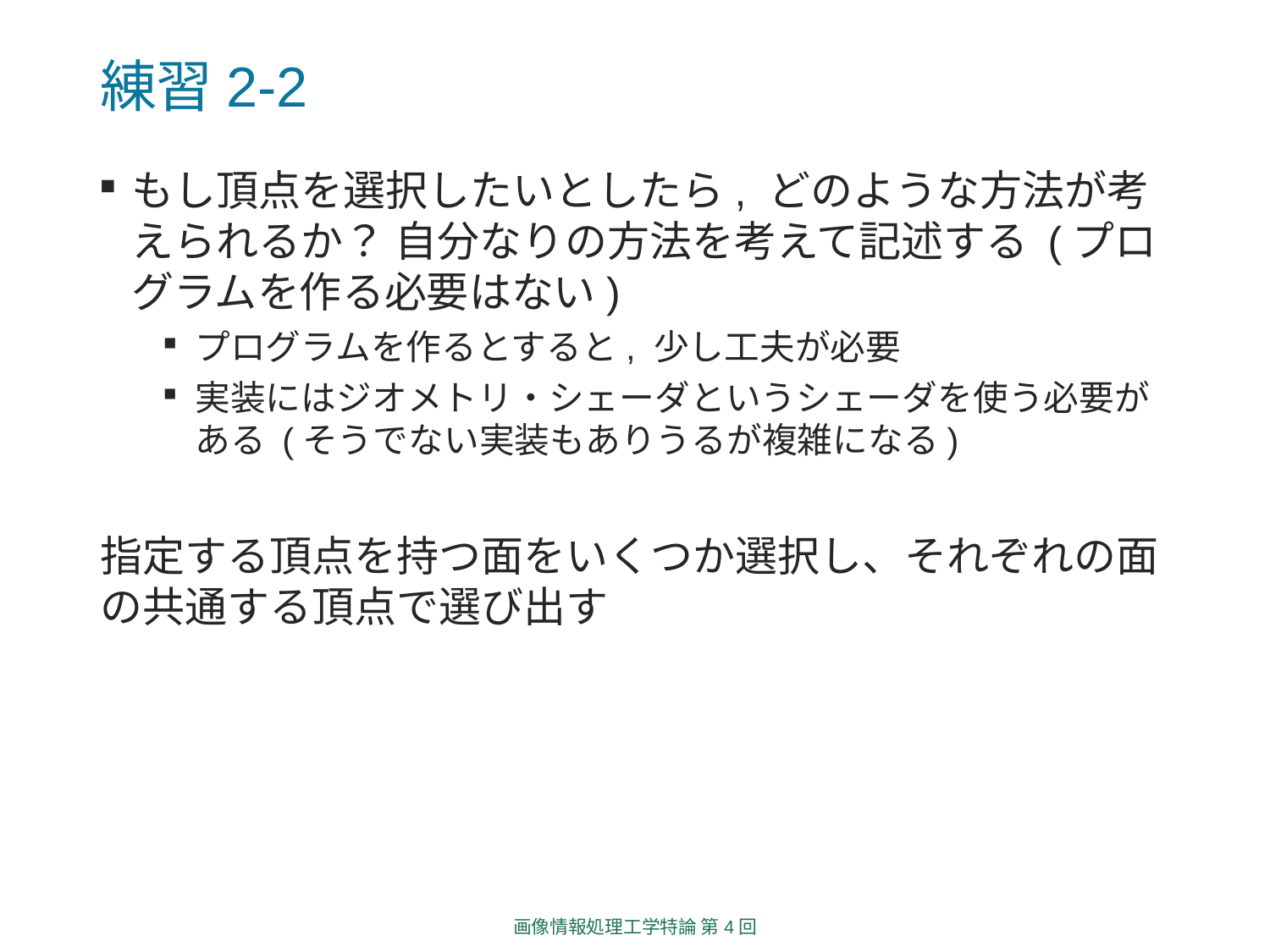

# 練習2-2
もし頂点を選択したいとしたら, どのような方法が考えられるか？ 自分なりの方法を考えて記述する (プログラムを作る必要はない)
プログラムを作るとすると, 少し工夫が必要
実装にはジオメトリ・シェーダというシェーダを使う必要がある (そうでない実装もありうるが複雑になる)

指定する頂点を持つ面をいくつか選択し、それぞれの面の共通する頂点で選び出す
画像情報処理工学特論 第4回